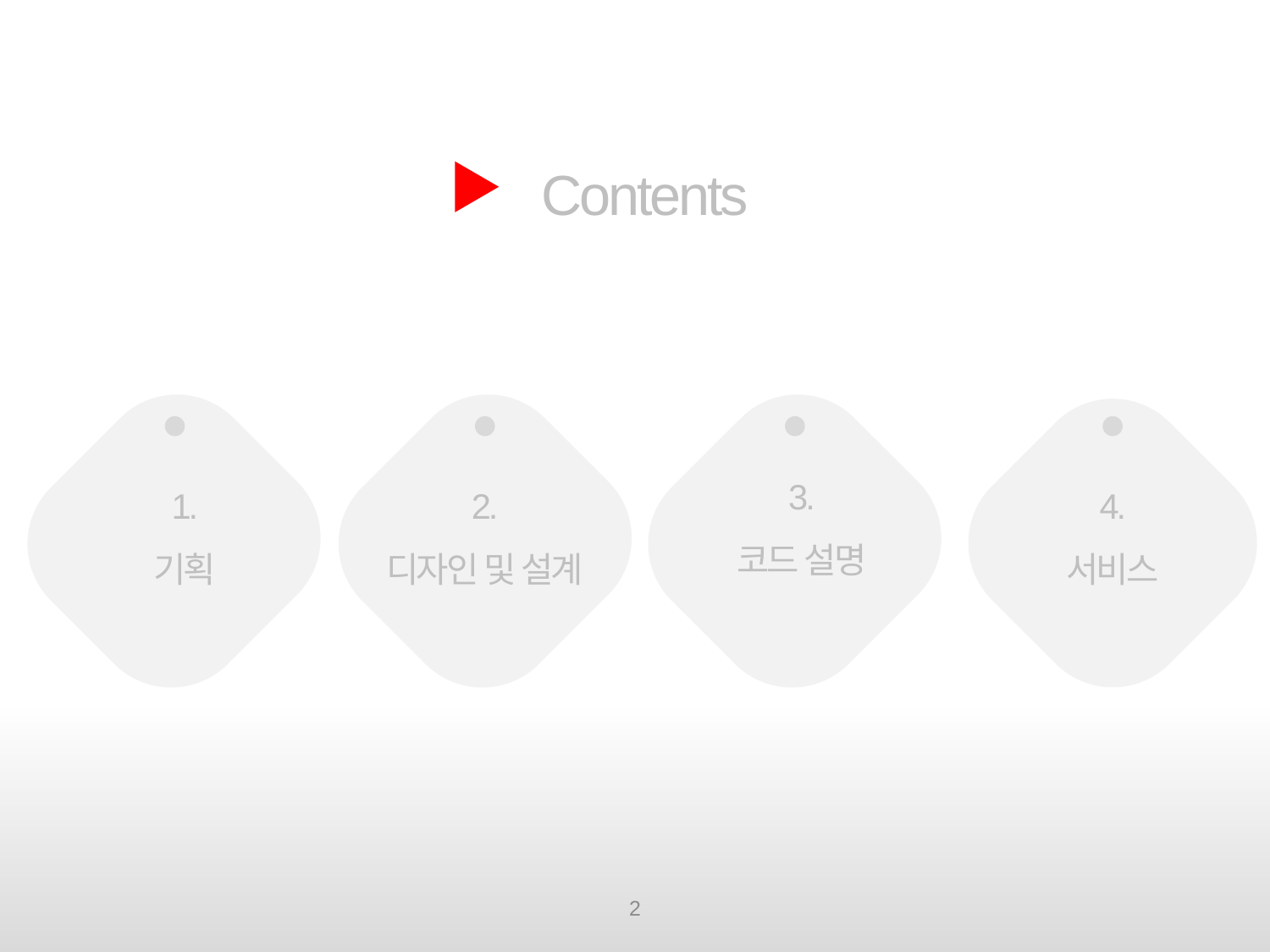

Contents

3.
코드 설명
1.
기획
2.
디자인 및 설계
4.
서비스
2